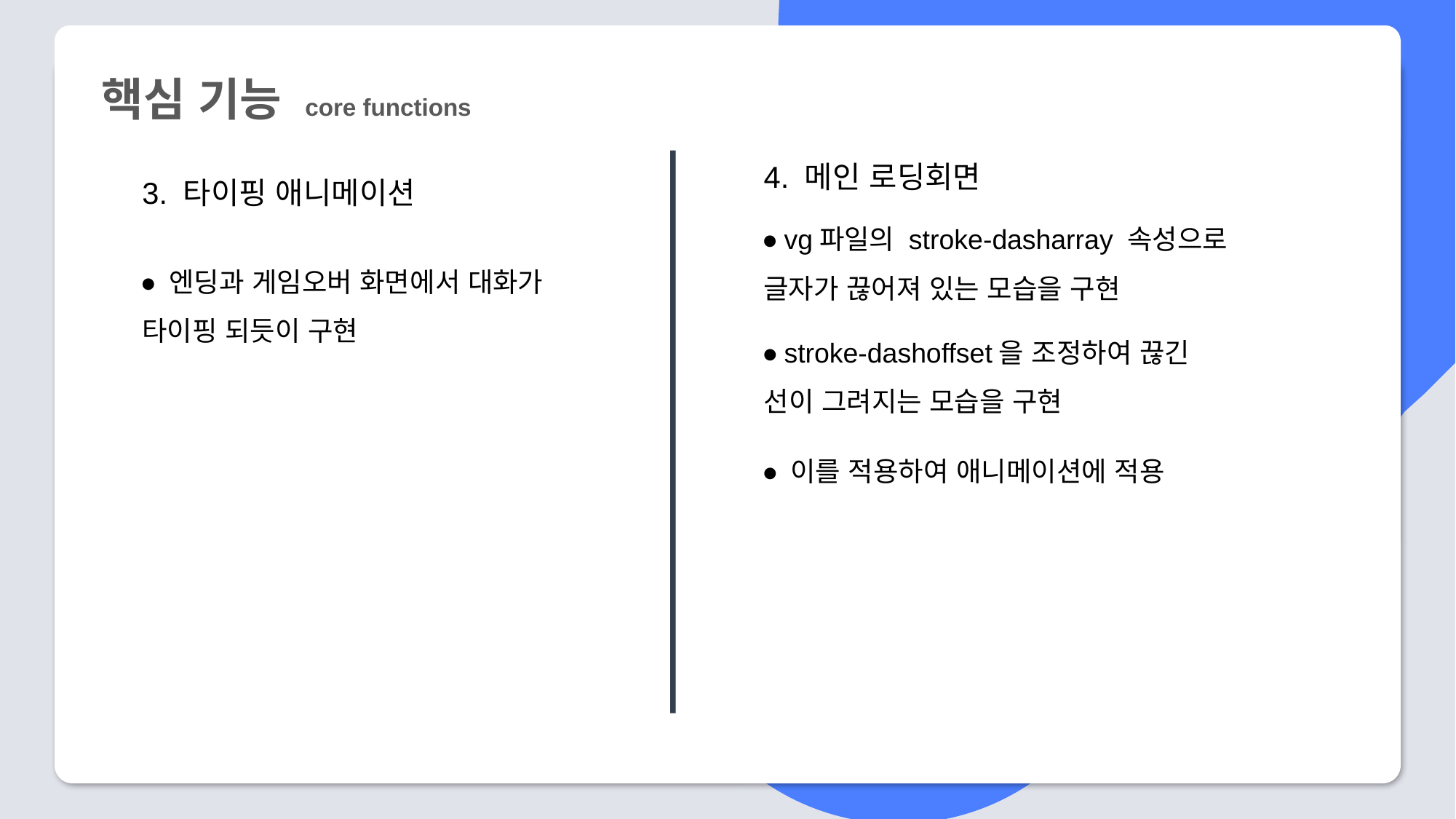

핵심 기능 core functions

4. 메인 로딩회면
⦁ vg파일의 stroke-dasharray 속성으로 글자가 끊어져 있는 모습을 구현
⦁ stroke-dashoffset을 조정하여 끊긴 선이 그려지는 모습을 구현
⦁ 이를 적용하여 애니메이션에 적용
3. 타이핑 애니메이션
⦁ 엔딩과 게임오버 화면에서 대화가 타이핑 되듯이 구현